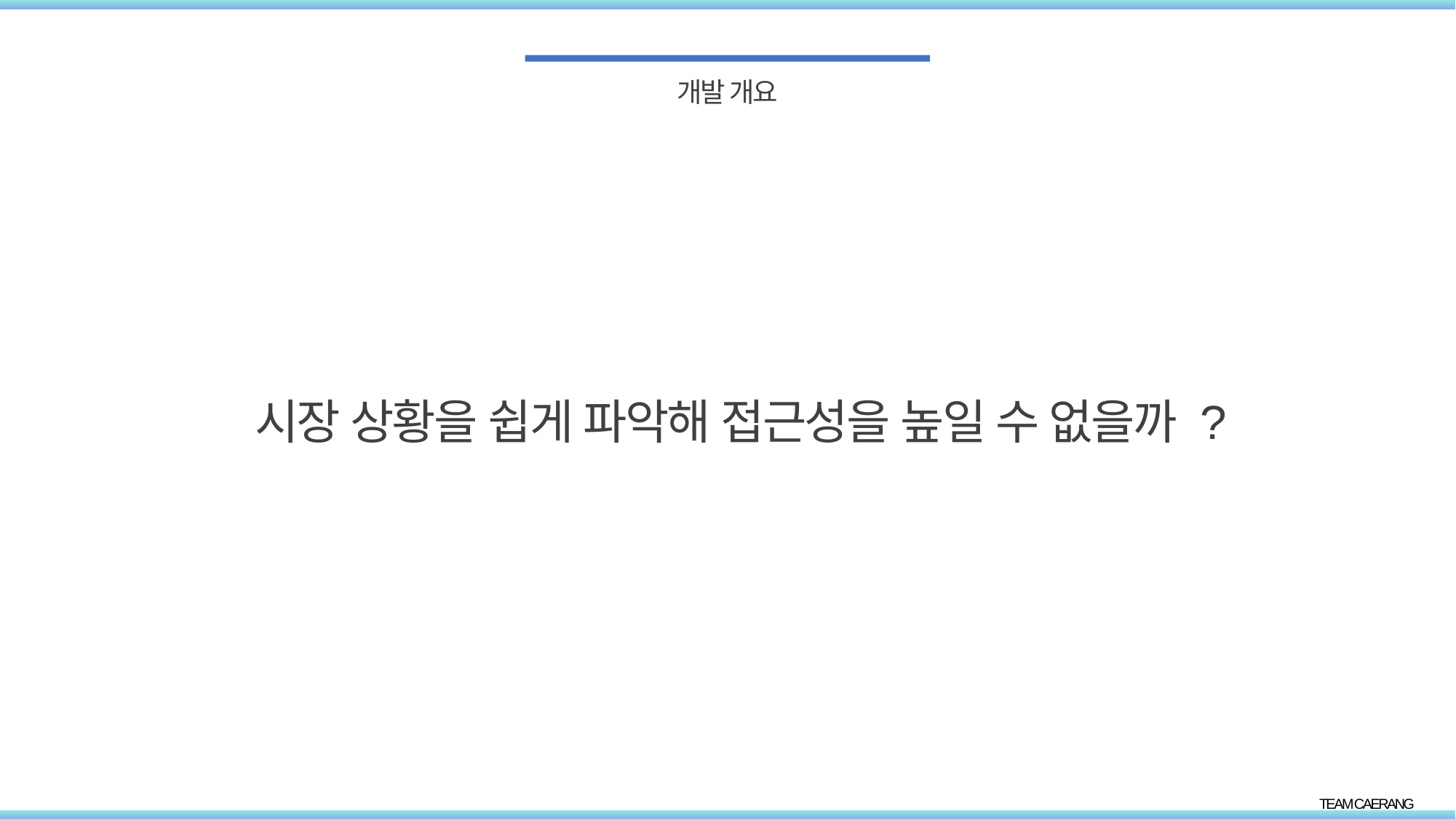

개발 개요
시장 상황을 쉽게 파악해 접근성을 높일 수 없을까 ?